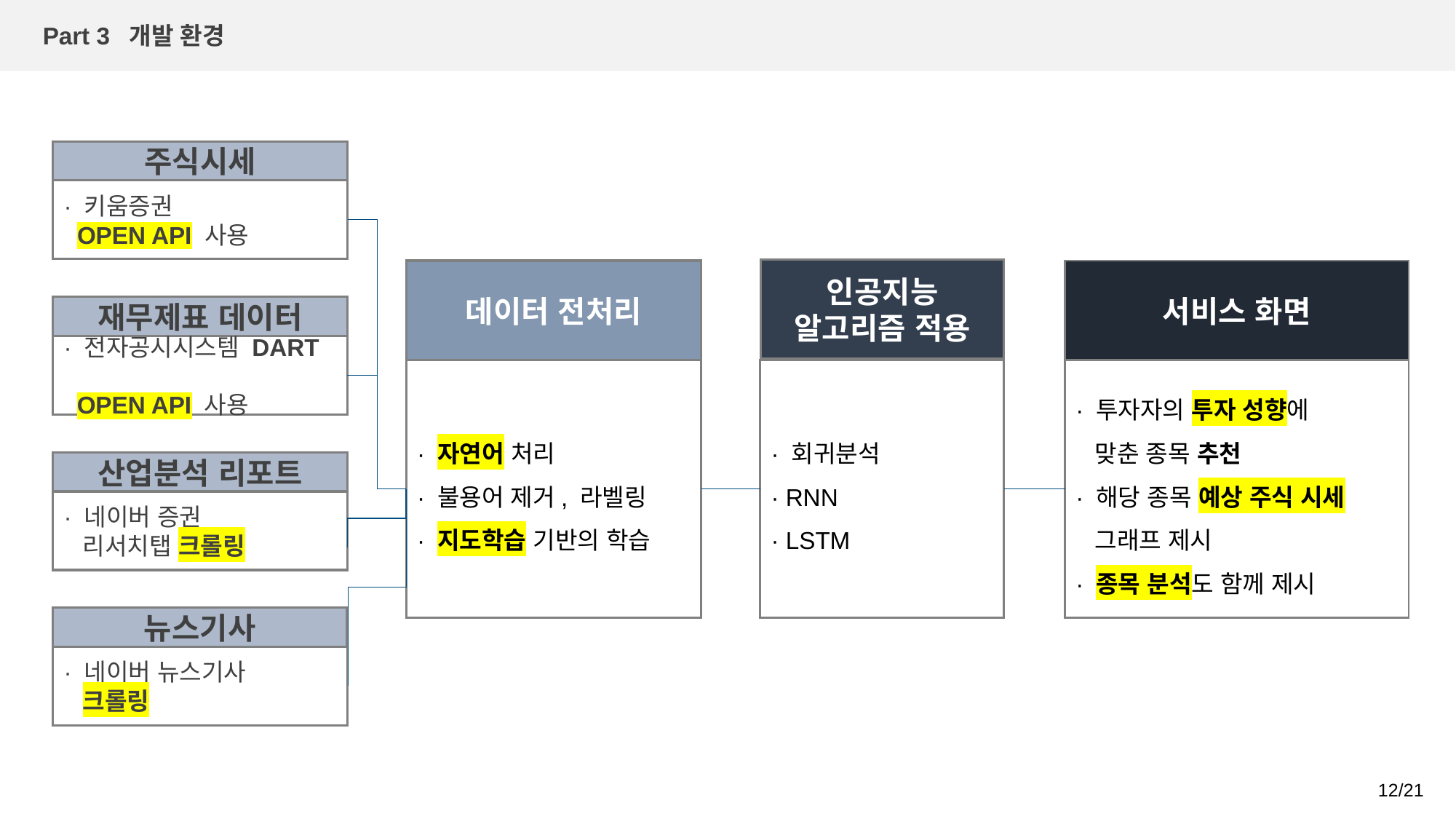

Part 3  개발 환경
주식시세
· 키움증권
  OPEN API 사용
인공지능
알고리즘 적용
· 회귀분석
· RNN
· LSTM
데이터 전처리
· 자연어 처리
· 불용어 제거, 라벨링
· 지도학습 기반의 학습
서비스 화면
· 투자자의 투자 성향에
  맞춘 종목 추천
· 해당 종목 예상 주식 시세
  그래프 제시
· 종목 분석도 함께 제시
재무제표 데이터
· 전자공시시스템 DART
  OPEN API 사용
산업분석 리포트
· 네이버 증권
  리서치탭 크롤링
뉴스기사
· 네이버 뉴스기사
  크롤링